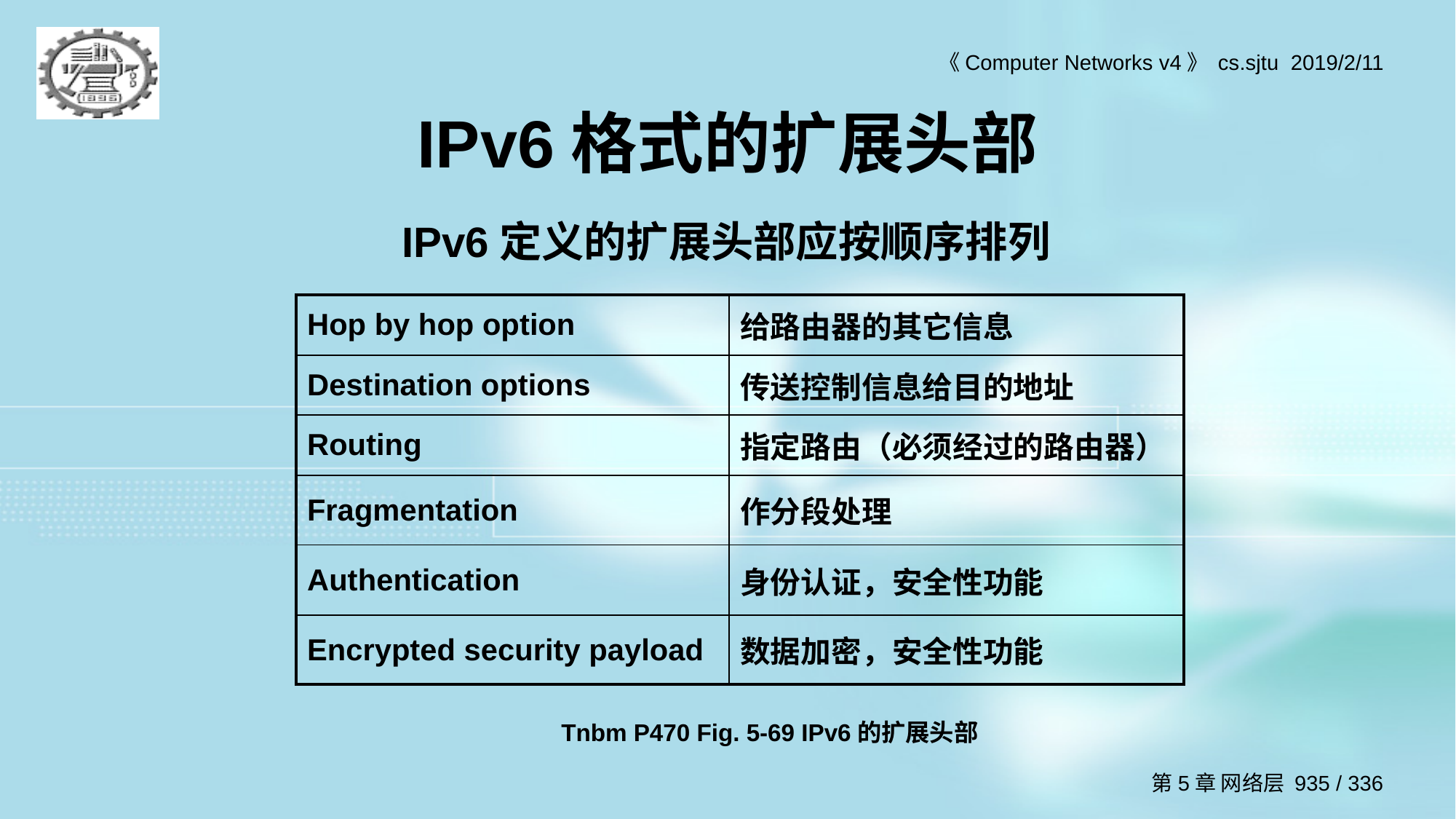

# IPv6格式的扩展头部
IPv6定义的扩展头部应按顺序排列
| Hop by hop option | 给路由器的其它信息 |
| --- | --- |
| Destination options | 传送控制信息给目的地址 |
| Routing | 指定路由（必须经过的路由器） |
| Fragmentation | 作分段处理 |
| Authentication | 身份认证，安全性功能 |
| Encrypted security payload | 数据加密，安全性功能 |
Tnbm P470 Fig. 5-69 IPv6的扩展头部